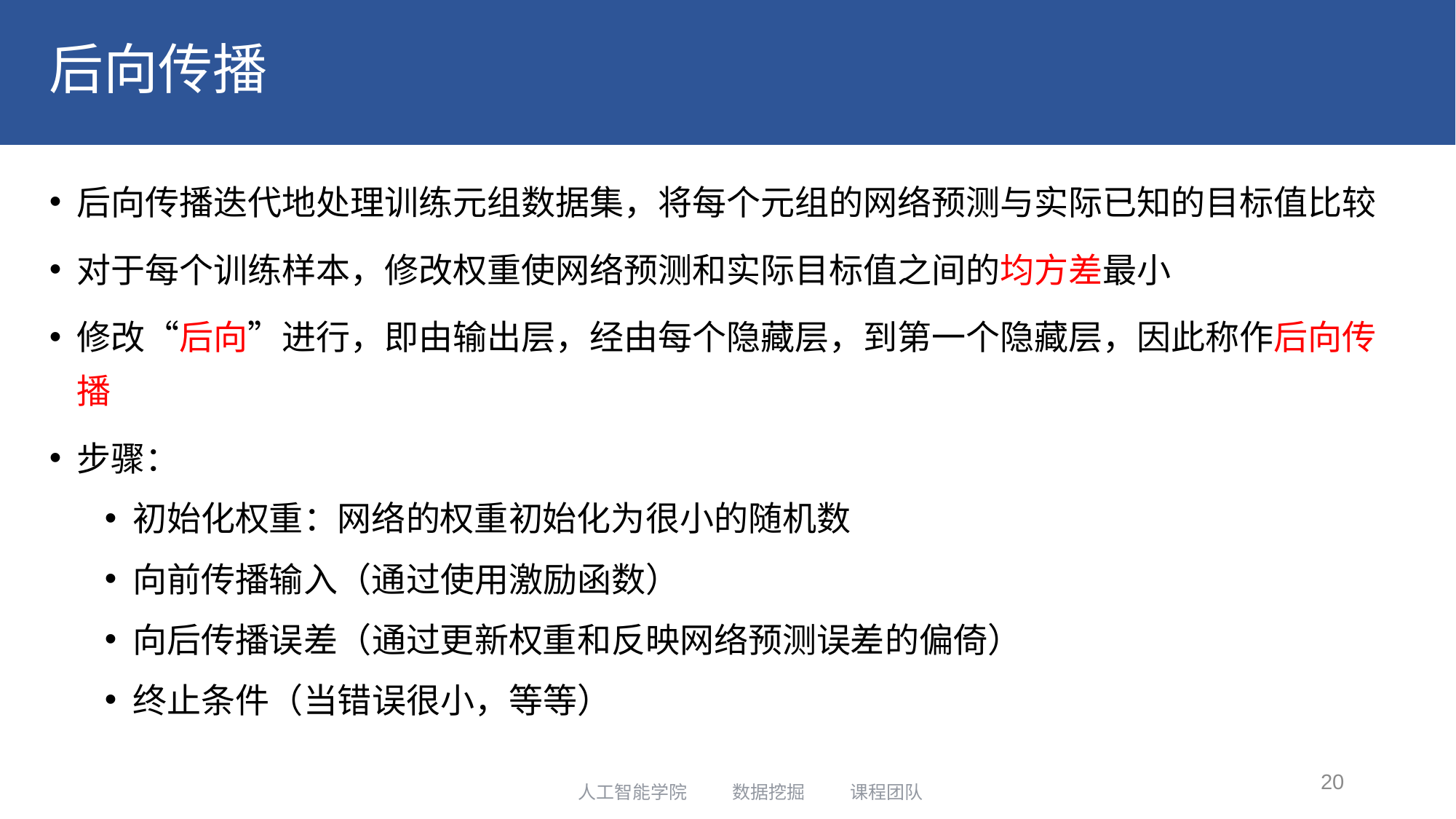

# 后向传播
后向传播迭代地处理训练元组数据集，将每个元组的网络预测与实际已知的目标值比较
对于每个训练样本，修改权重使网络预测和实际目标值之间的均方差最小
修改“后向”进行，即由输出层，经由每个隐藏层，到第一个隐藏层，因此称作后向传播
步骤：
初始化权重：网络的权重初始化为很小的随机数
向前传播输入（通过使用激励函数）
向后传播误差（通过更新权重和反映网络预测误差的偏倚）
终止条件（当错误很小，等等）
20
人工智能学院        数据挖掘        课程团队